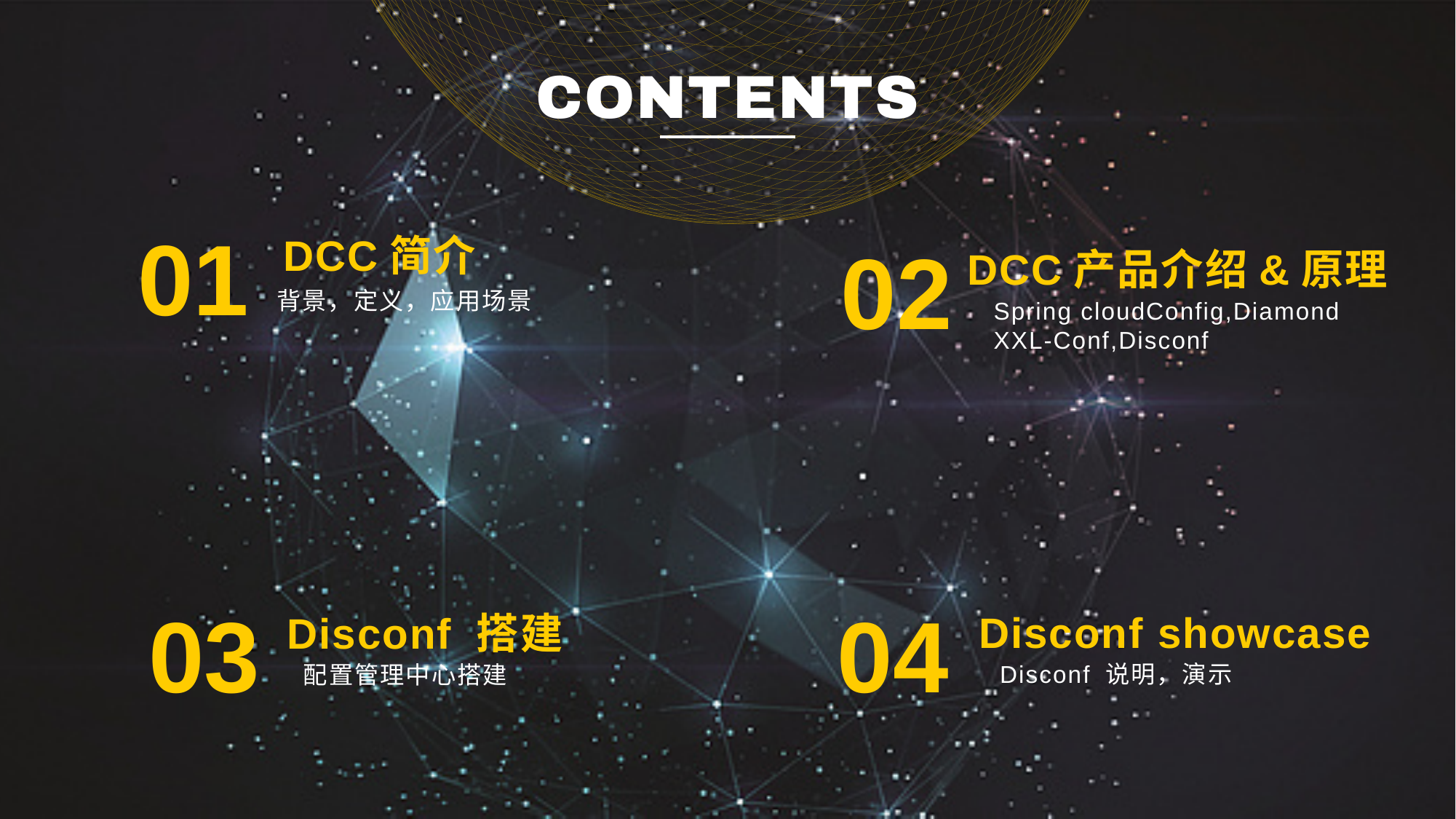

01

01
01
01

CONTENTS
01
DCC简介
背景，定义，应用场景
02
DCC产品介绍&原理
Spring cloudConfig,Diamond
XXL-Conf,Disconf
03
Disconf 搭建

04
Disconf showcase

Disconf 说明，演示
配置管理中心搭建